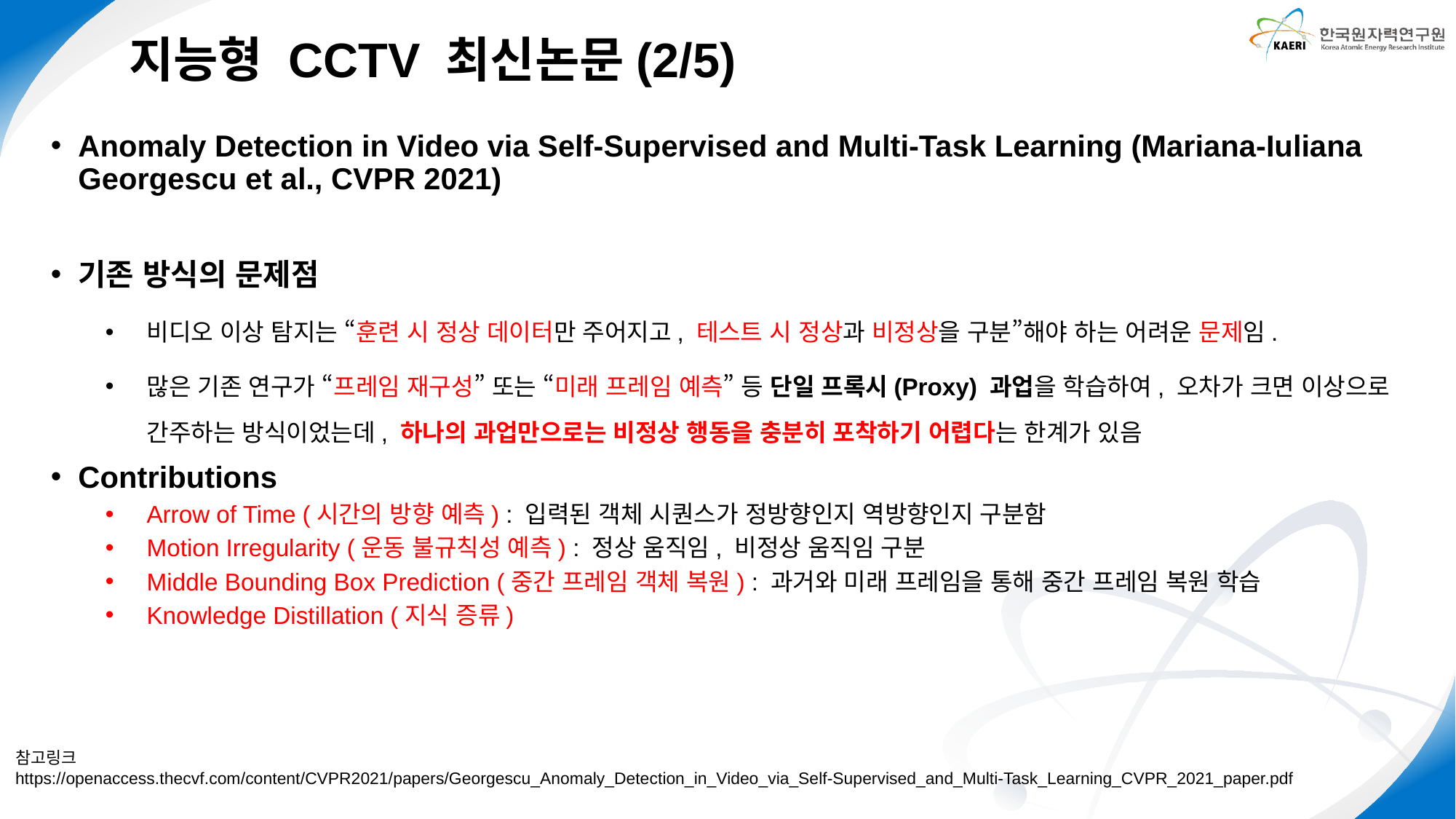

지능형 CCTV 최신논문(2/5)

Anomaly Detection in Video via Self-Supervised and Multi-Task Learning (Mariana-Iuliana Georgescu et al., CVPR 2021)

기존 방식의 문제점
비디오 이상 탐지는 “훈련 시 정상 데이터만 주어지고, 테스트 시 정상과 비정상을 구분”해야 하는 어려운 문제임.
많은 기존 연구가 “프레임 재구성” 또는 “미래 프레임 예측” 등 단일 프록시(Proxy) 과업을 학습하여, 오차가 크면 이상으로 간주하는 방식이었는데, 하나의 과업만으로는 비정상 행동을 충분히 포착하기 어렵다는 한계가 있음
Contributions
Arrow of Time (시간의 방향 예측) : 입력된 객체 시퀀스가 정방향인지 역방향인지 구분함
Motion Irregularity (운동 불규칙성 예측) : 정상 움직임, 비정상 움직임 구분
Middle Bounding Box Prediction (중간 프레임 객체 복원) : 과거와 미래 프레임을 통해 중간 프레임 복원 학습
Knowledge Distillation (지식 증류)

참고링크
https://openaccess.thecvf.com/content/CVPR2021/papers/Georgescu_Anomaly_Detection_in_Video_via_Self-Supervised_and_Multi-Task_Learning_CVPR_2021_paper.pdf